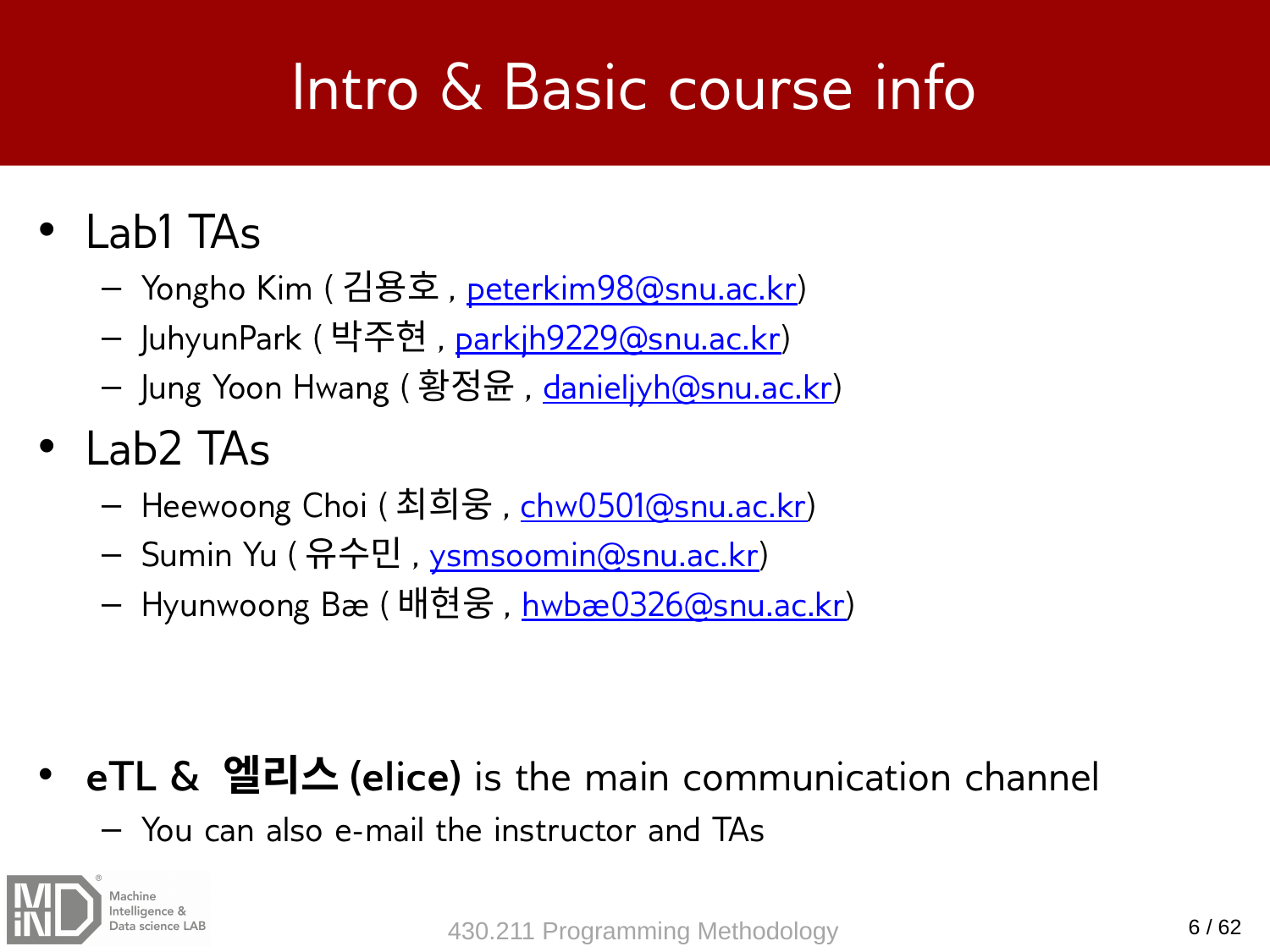

# Intro & Basic course info
Lab1 TAs
Yongho Kim (김용호, peterkim98@snu.ac.kr)
JuhyunPark (박주현, parkjh9229@snu.ac.kr)
Jung Yoon Hwang (황정윤, danieljyh@snu.ac.kr)
Lab2 TAs
Heewoong Choi (최희웅, chw0501@snu.ac.kr)
Sumin Yu (유수민, ysmsoomin@snu.ac.kr)
Hyunwoong Bae (배현웅, hwbae0326@snu.ac.kr)

eTL & 엘리스(elice) is the main communication channel
You can also e-mail the instructor and TAs

6 / 62